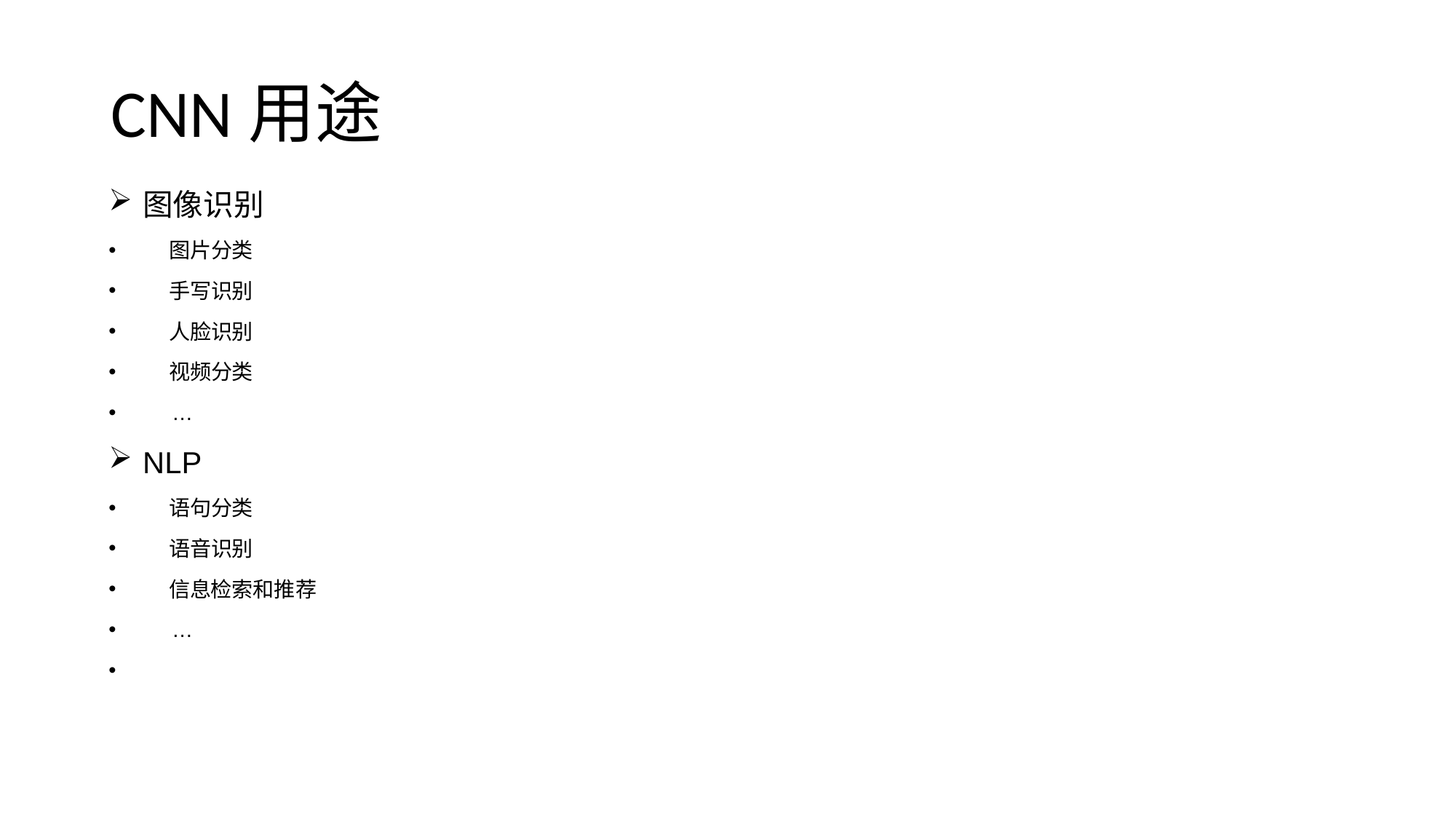

# CNN用途
图像识别
     图片分类
     手写识别
     人脸识别
     视频分类
     …
NLP
     语句分类
     语音识别
     信息检索和推荐
     …